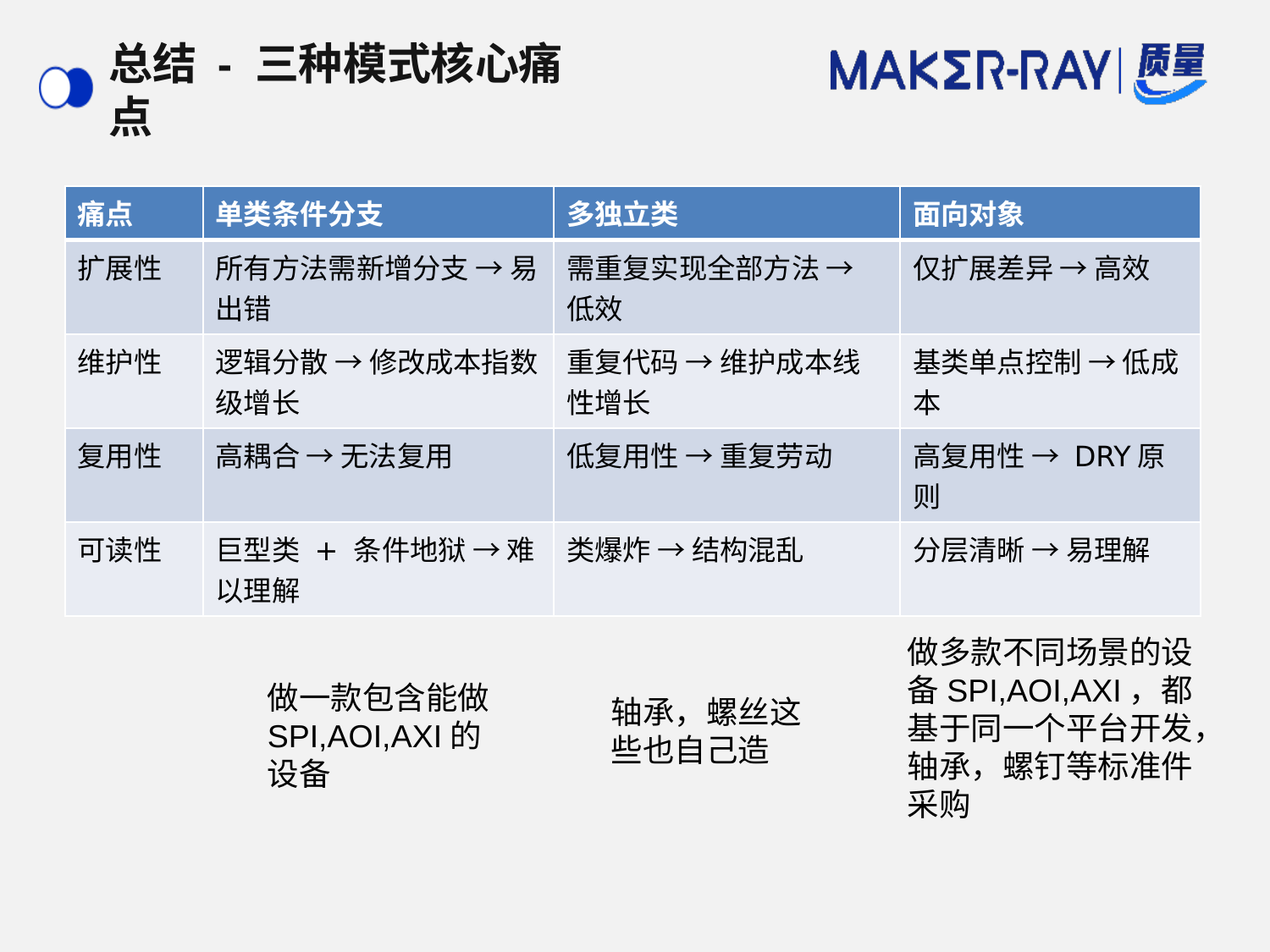

# 总结 - 三种模式核心痛点
| 痛点 | 单类条件分支 | 多独立类 | 面向对象 |
| --- | --- | --- | --- |
| 扩展性 | 所有方法需新增分支 → 易出错 | 需重复实现全部方法 → 低效 | 仅扩展差异 → 高效 |
| 维护性 | 逻辑分散 → 修改成本指数级增长 | 重复代码 → 维护成本线性增长 | 基类单点控制 → 低成本 |
| 复用性 | 高耦合 → 无法复用 | 低复用性 → 重复劳动 | 高复用性 → DRY原则 |
| 可读性 | 巨型类 + 条件地狱 → 难以理解 | 类爆炸 → 结构混乱 | 分层清晰 → 易理解 |
做多款不同场景的设备SPI,AOI,AXI，都基于同一个平台开发，轴承，螺钉等标准件采购

做一款包含能做SPI,AOI,AXI的设备
轴承，螺丝这些也自己造